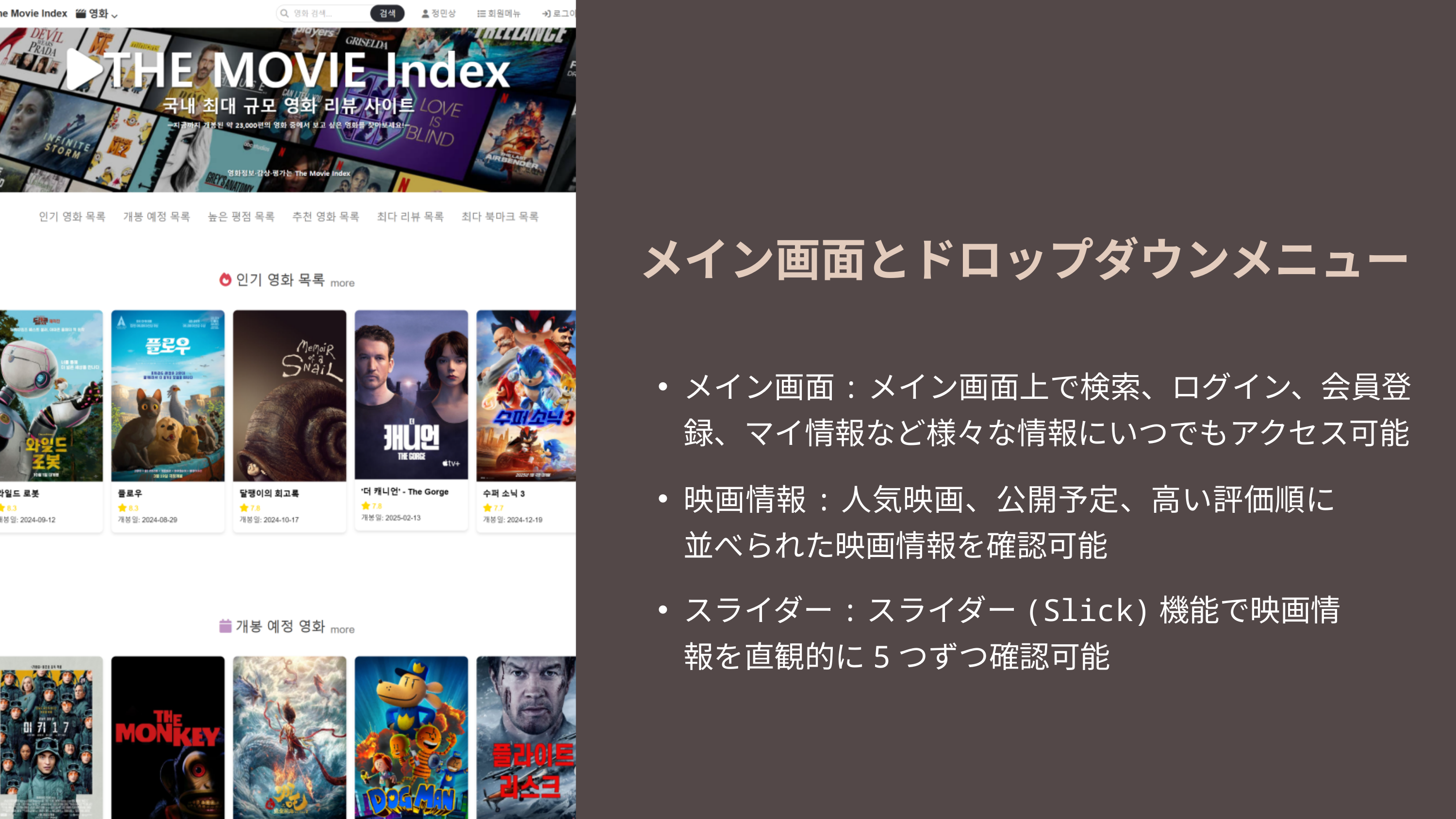

メイン画面とドロップダウンメニュー

メイン画面:メイン画面上で検索、ログイン、会員登録、マイ情報など様々な情報にいつでもアクセス可能

映画情報:人気映画、公開予定、高い評価順に並べられた映画情報を確認可能

スライダー:スライダー(Slick)機能で映画情報を直観的に5つずつ確認可能